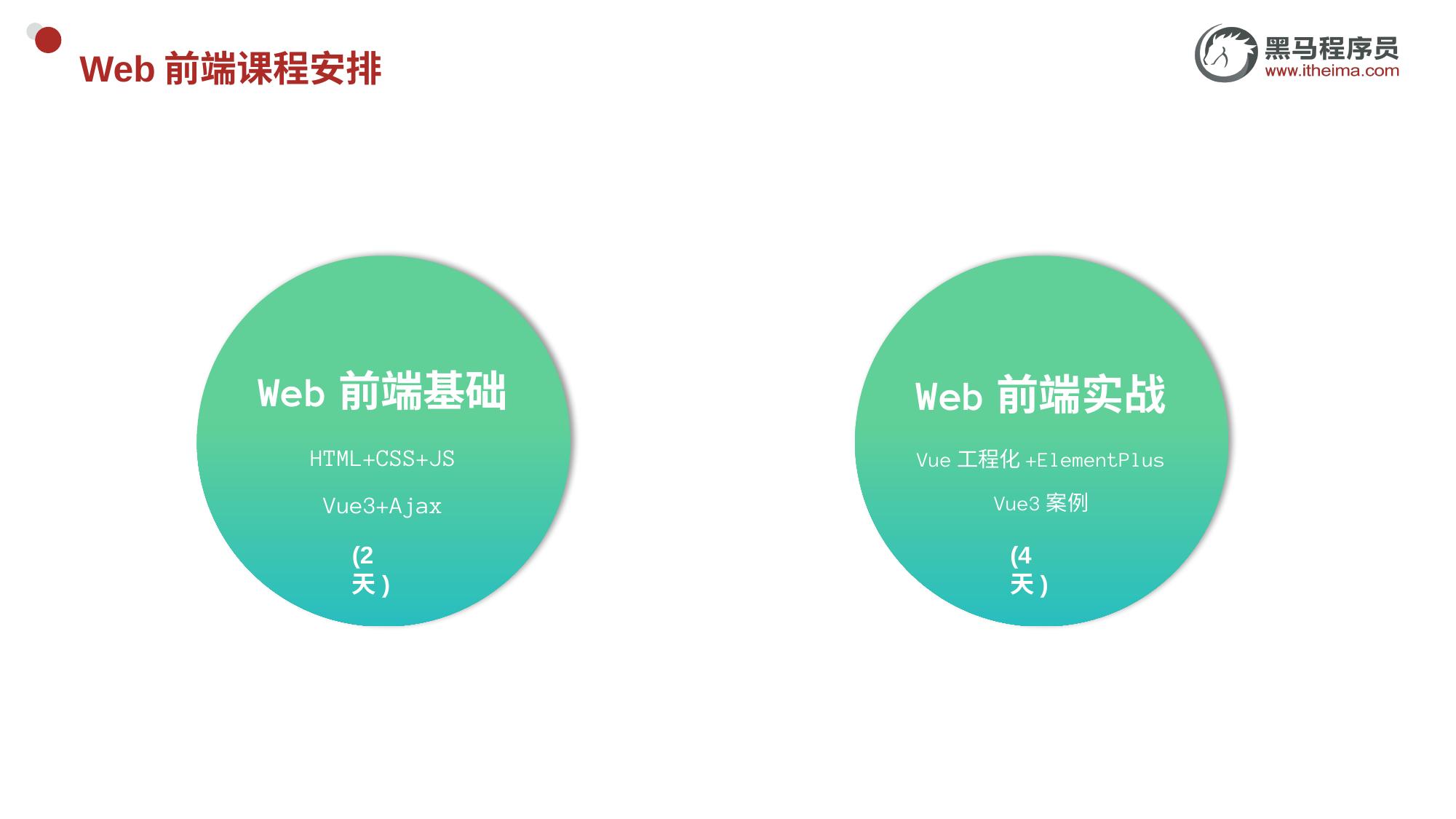

# Web前端课程安排
Web前端基础
HTML+CSS+JS
Vue3+Ajax
(2天)
Web前端实战
Vue工程化+ElementPlus
Vue3案例
(4天)